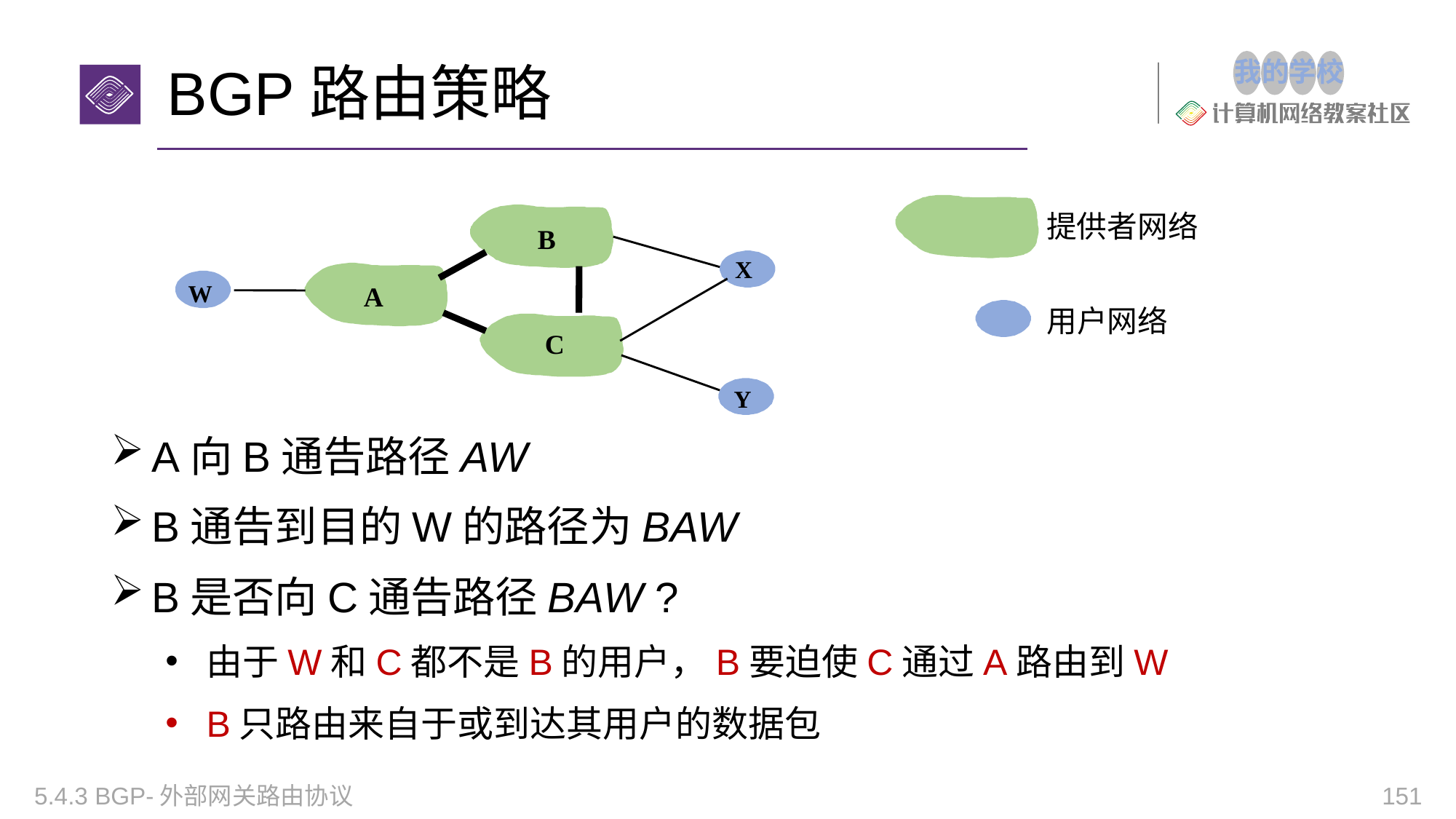

# BGP路由策略

提供者网络
B

X

W

A

用户网络

C

Y
A向B通告路径AW
B通告到目的W的路径为BAW
B是否向C通告路径BAW ?
由于W和C都不是B的用户，B要迫使C通过A路由到W
B只路由来自于或到达其用户的数据包
5.4.3 BGP-外部网关路由协议
151